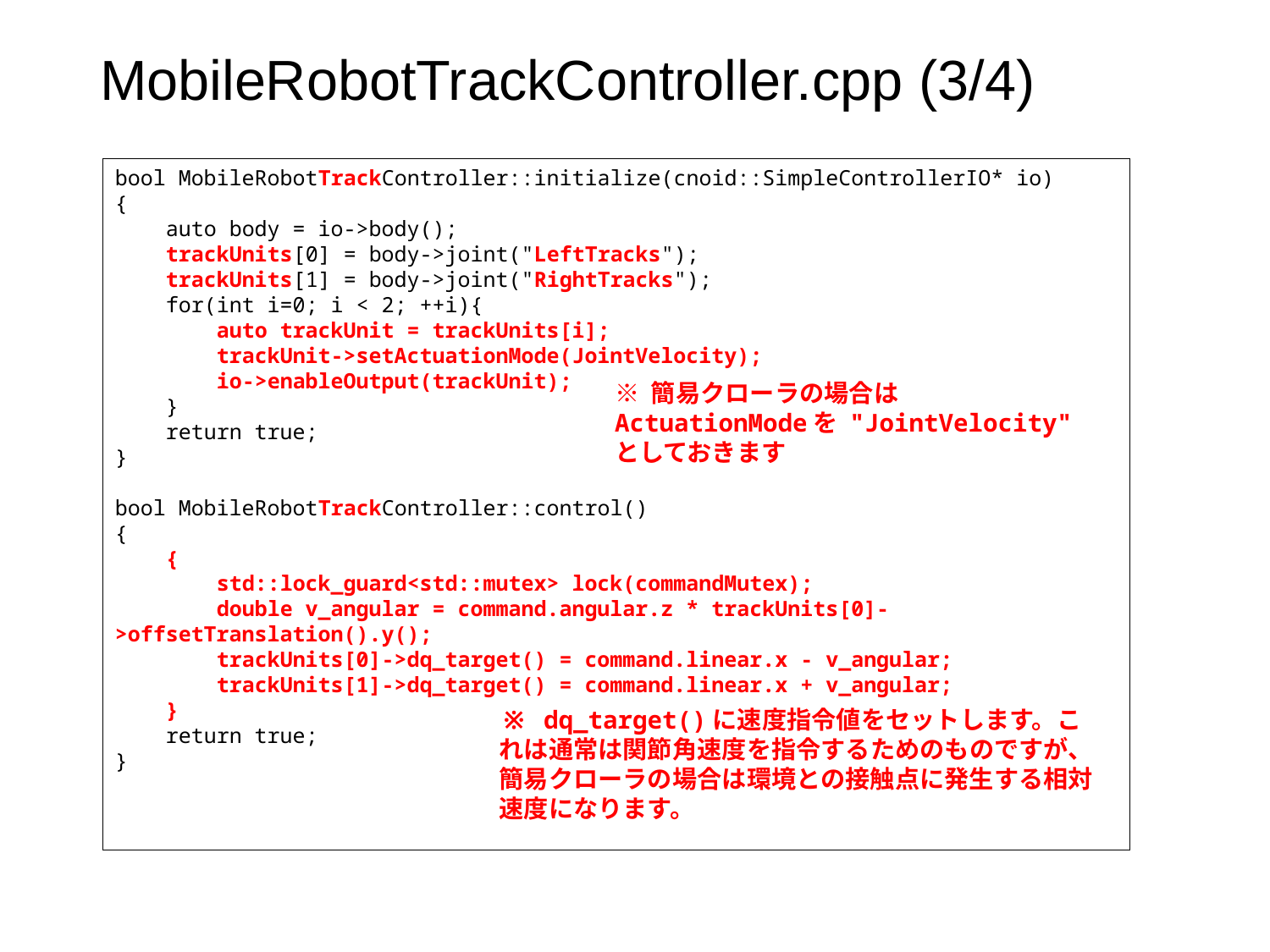

# MobileRobotTrackController.cpp (3/4)
bool MobileRobotTrackController::initialize(cnoid::SimpleControllerIO* io)
{
    auto body = io->body();
    trackUnits[0] = body->joint("LeftTracks");
    trackUnits[1] = body->joint("RightTracks");
    for(int i=0; i < 2; ++i){
        auto trackUnit = trackUnits[i];
        trackUnit->setActuationMode(JointVelocity);
        io->enableOutput(trackUnit);
    }
    return true;
}

bool MobileRobotTrackController::control()
{
    {
        std::lock_guard<std::mutex> lock(commandMutex);
        double v_angular = command.angular.z * trackUnits[0]->offsetTranslation().y();
        trackUnits[0]->dq_target() = command.linear.x - v_angular;
        trackUnits[1]->dq_target() = command.linear.x + v_angular;
    }
    return true;
}

※ 簡易クローラの場合はActuationModeを "JointVelocity" としておきます
※ dq_target()に速度指令値をセットします。これは通常は関節角速度を指令するためのものですが、簡易クローラの場合は環境との接触点に発生する相対速度になります。